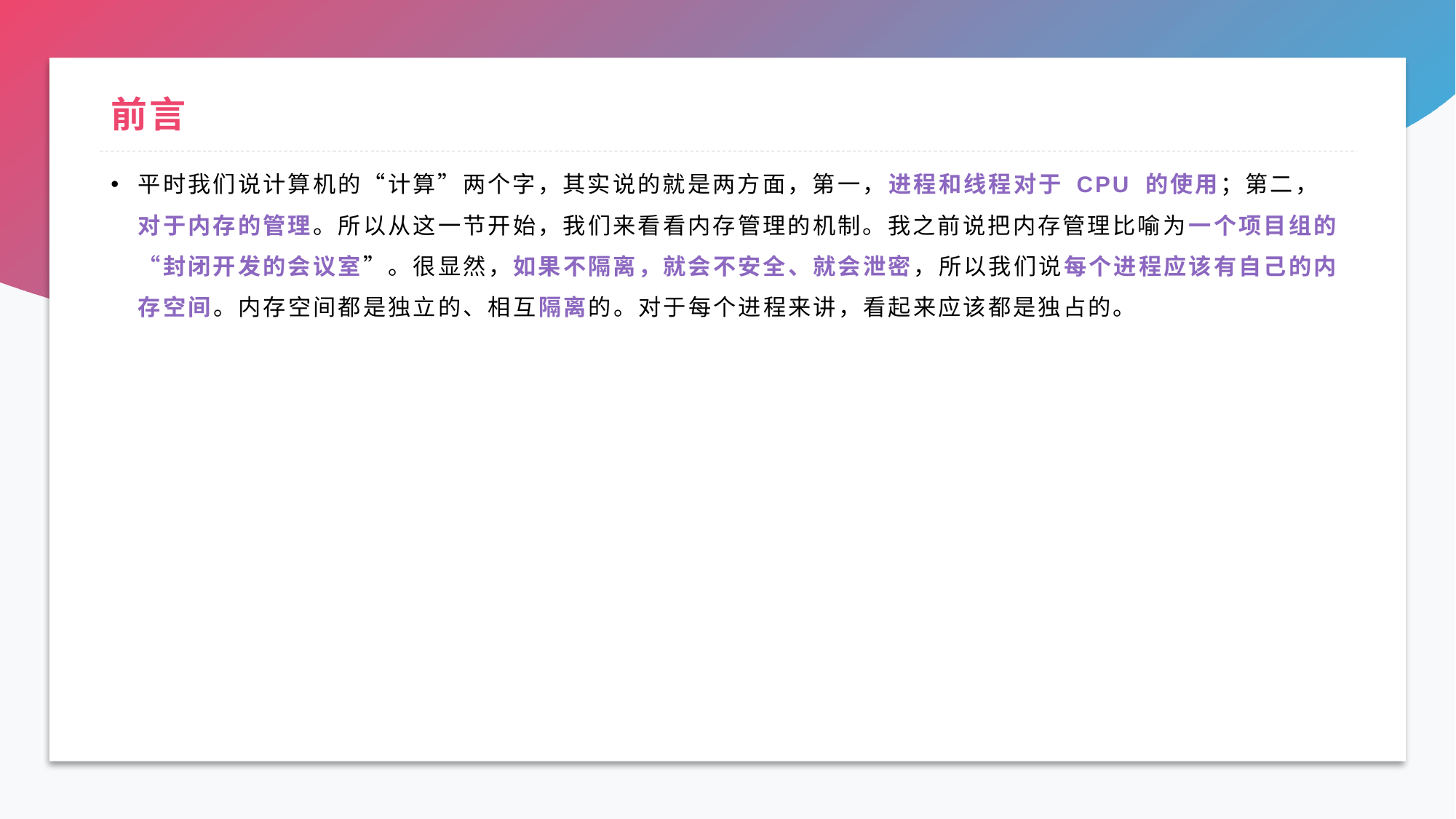

# 前言
平时我们说计算机的“计算”两个字，其实说的就是两方面，第一，进程和线程对于 CPU 的使用；第二，对于内存的管理。所以从这一节开始，我们来看看内存管理的机制。我之前说把内存管理比喻为一个项目组的“封闭开发的会议室”。很显然，如果不隔离，就会不安全、就会泄密，所以我们说每个进程应该有自己的内存空间。内存空间都是独立的、相互隔离的。对于每个进程来讲，看起来应该都是独占的。